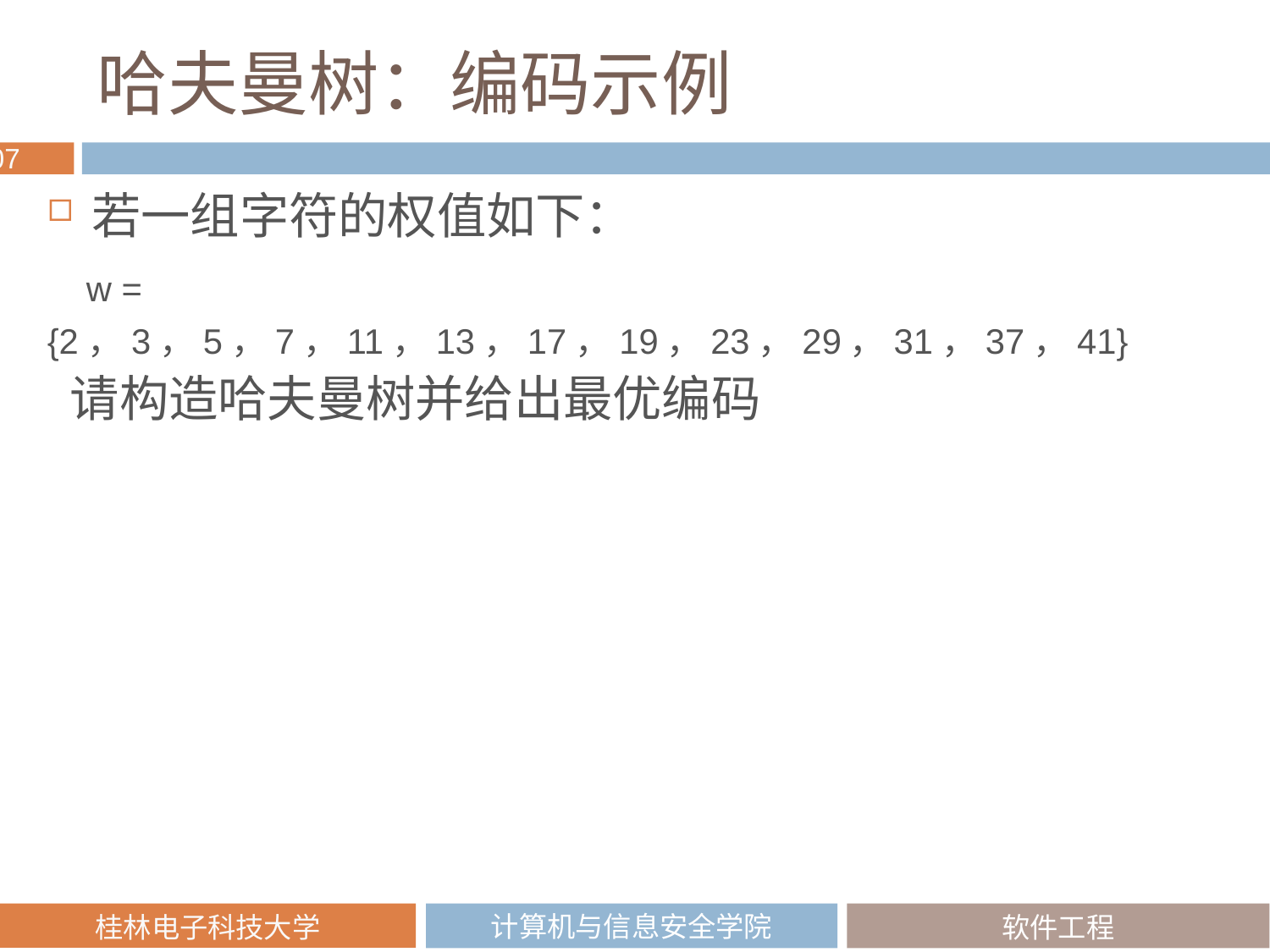

# 哈夫曼树：编码示例
若一组字符的权值如下：
    w = {2，3，5，7，11，13，17，19，23，29，31，37，41}
 请构造哈夫曼树并给出最优编码